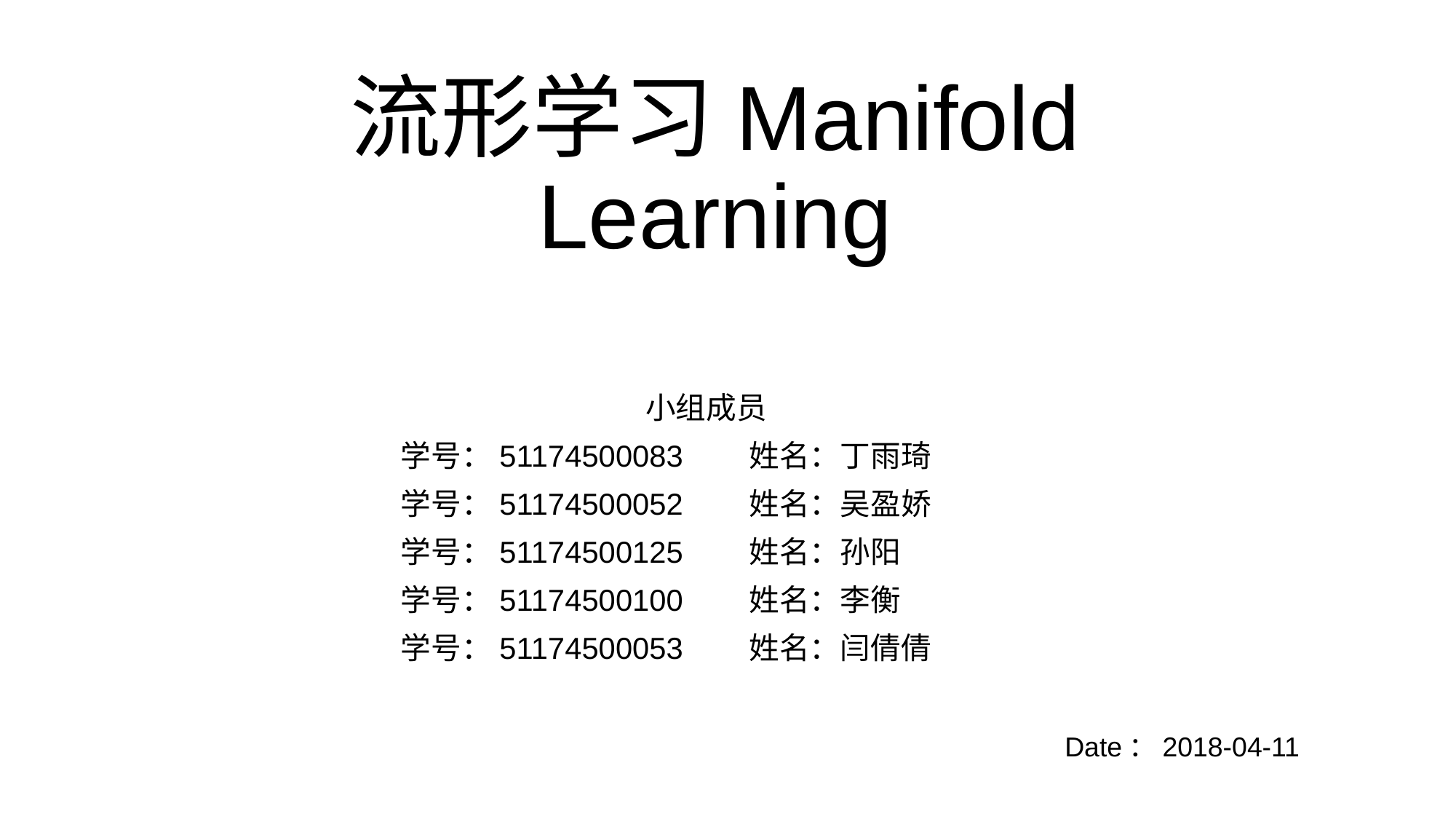

# 流形学习Manifold Learning
小组成员
                                 学号：51174500083       姓名：丁雨琦
                                 学号：51174500052       姓名：吴盈娇
                                 学号：51174500125       姓名：孙阳
                                 学号：51174500100       姓名：李衡
                                 学号：51174500053       姓名：闫倩倩

Date：2018-04-11